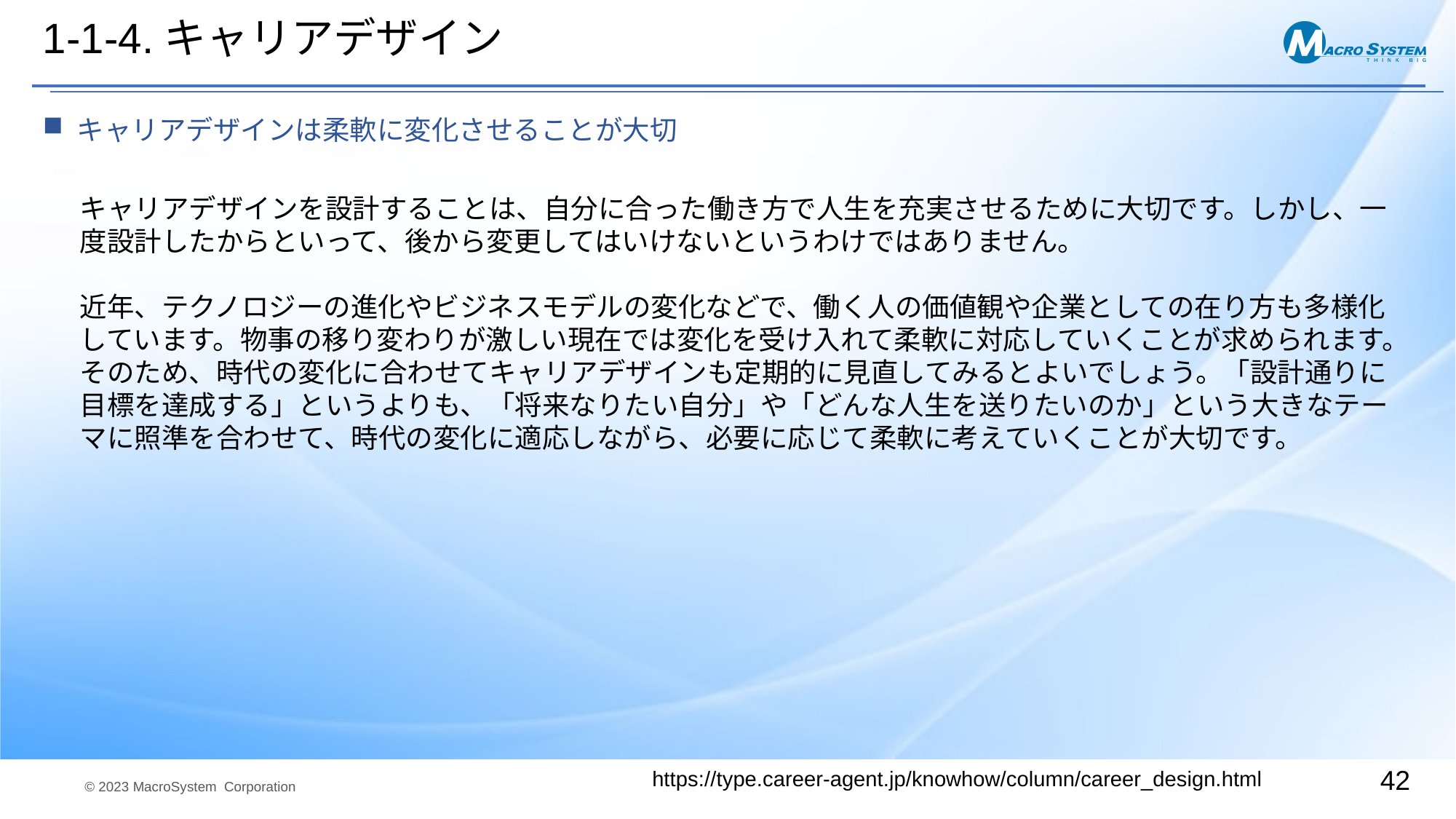

# 1-1-4.キャリアデザイン
キャリアデザインは柔軟に変化させることが大切
キャリアデザインを設計することは、自分に合った働き方で人生を充実させるために大切です。しかし、一度設計したからといって、後から変更してはいけないというわけではありません。

近年、テクノロジーの進化やビジネスモデルの変化などで、働く人の価値観や企業としての在り方も多様化しています。物事の移り変わりが激しい現在では変化を受け入れて柔軟に対応していくことが求められます。そのため、時代の変化に合わせてキャリアデザインも定期的に見直してみるとよいでしょう。「設計通りに目標を達成する」というよりも、「将来なりたい自分」や「どんな人生を送りたいのか」という大きなテーマに照準を合わせて、時代の変化に適応しながら、必要に応じて柔軟に考えていくことが大切です。
https://type.career-agent.jp/knowhow/column/career_design.html